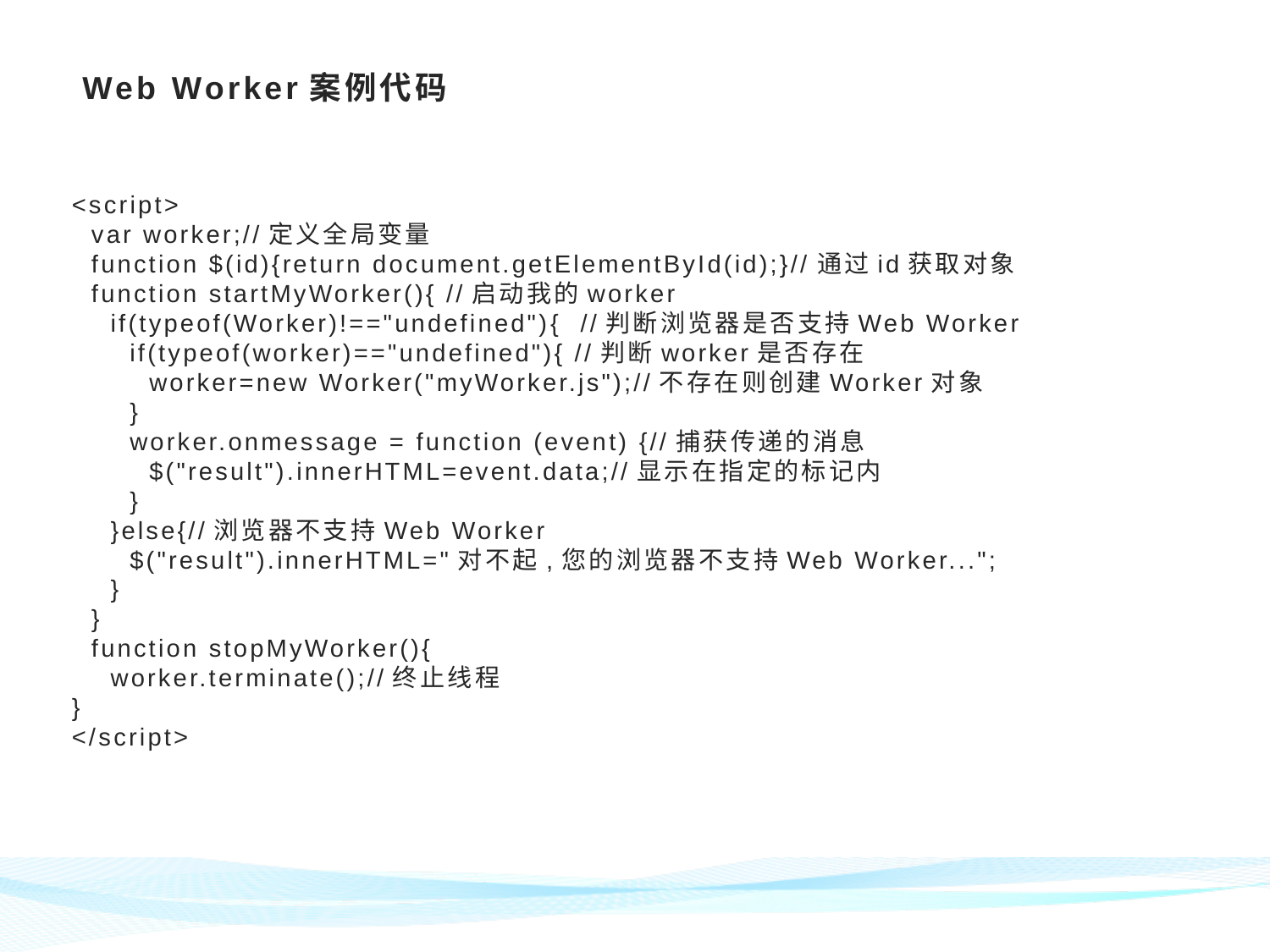

# Web Worker案例代码
<script>
  var worker;//定义全局变量
  function $(id){return document.getElementById(id);}//通过id获取对象
  function startMyWorker(){ //启动我的worker
    if(typeof(Worker)!=="undefined"){  //判断浏览器是否支持Web Worker
      if(typeof(worker)=="undefined"){ //判断worker是否存在
        worker=new Worker("myWorker.js");//不存在则创建Worker对象
      }
      worker.onmessage = function (event) {//捕获传递的消息
        $("result").innerHTML=event.data;//显示在指定的标记内
      }
    }else{//浏览器不支持Web Worker
      $("result").innerHTML="对不起,您的浏览器不支持Web Worker...";
    }
  }
  function stopMyWorker(){
    worker.terminate();//终止线程
}
</script>